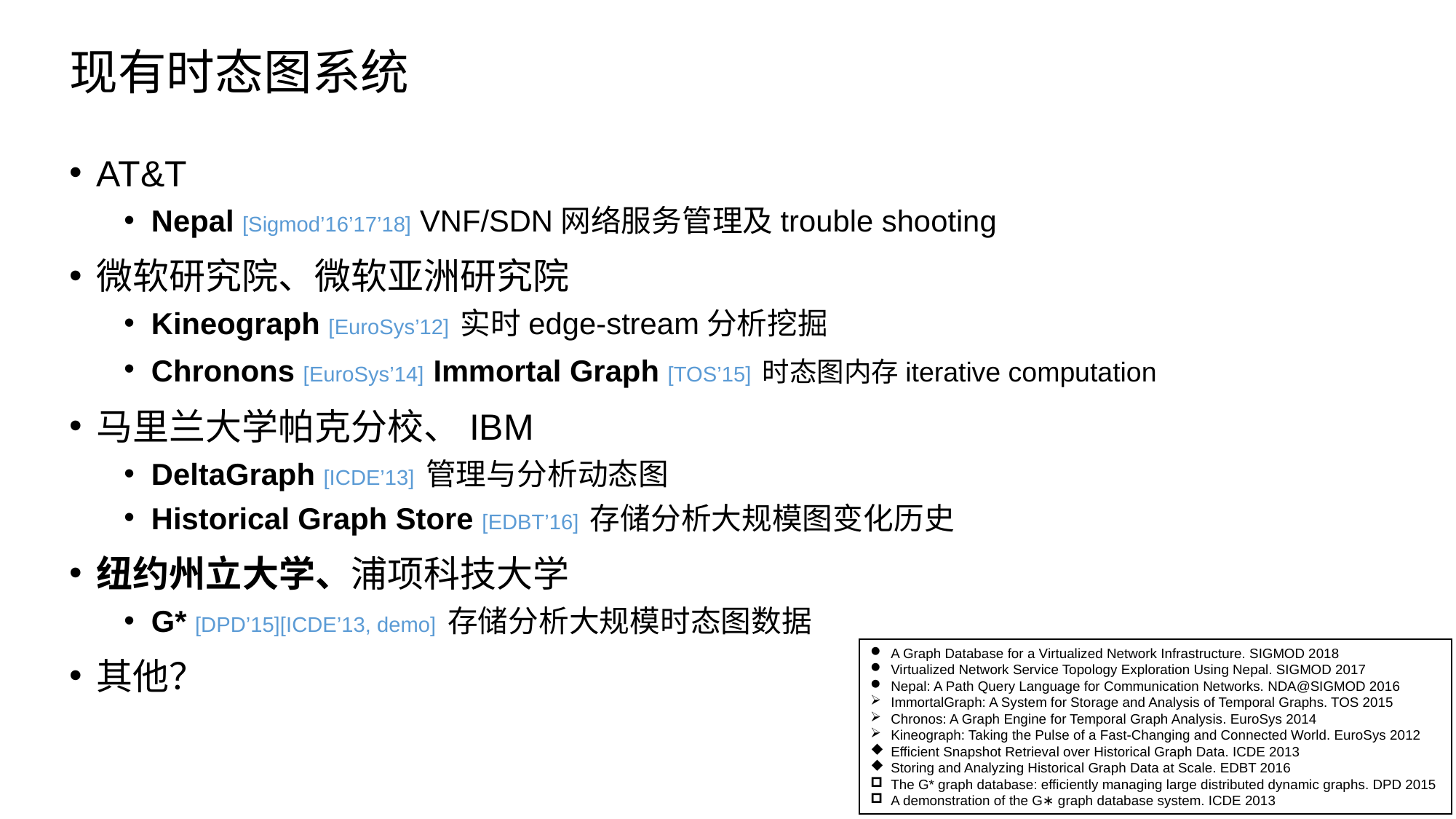

# 现有时态图系统
AT&T
Nepal [Sigmod’16’17’18] VNF/SDN网络服务管理及trouble shooting
微软研究院、微软亚洲研究院
Kineograph [EuroSys’12] 实时edge-stream分析挖掘
Chronons [EuroSys’14] Immortal Graph [TOS’15] 时态图内存iterative computation
马里兰大学帕克分校、IBM
DeltaGraph [ICDE’13] 管理与分析动态图
Historical Graph Store [EDBT’16] 存储分析大规模图变化历史
纽约州立大学、浦项科技大学
G* [DPD’15][ICDE’13, demo] 存储分析大规模时态图数据
其他？
A Graph Database for a Virtualized Network Infrastructure. SIGMOD 2018
Virtualized Network Service Topology Exploration Using Nepal. SIGMOD 2017
Nepal: A Path Query Language for Communication Networks. NDA@SIGMOD 2016
ImmortalGraph: A System for Storage and Analysis of Temporal Graphs. TOS 2015
Chronos: A Graph Engine for Temporal Graph Analysis. EuroSys 2014
Kineograph: Taking the Pulse of a Fast-Changing and Connected World. EuroSys 2012
Efficient Snapshot Retrieval over Historical Graph Data. ICDE 2013
Storing and Analyzing Historical Graph Data at Scale. EDBT 2016
The G* graph database: efficiently managing large distributed dynamic graphs. DPD 2015
A demonstration of the G∗ graph database system. ICDE 2013